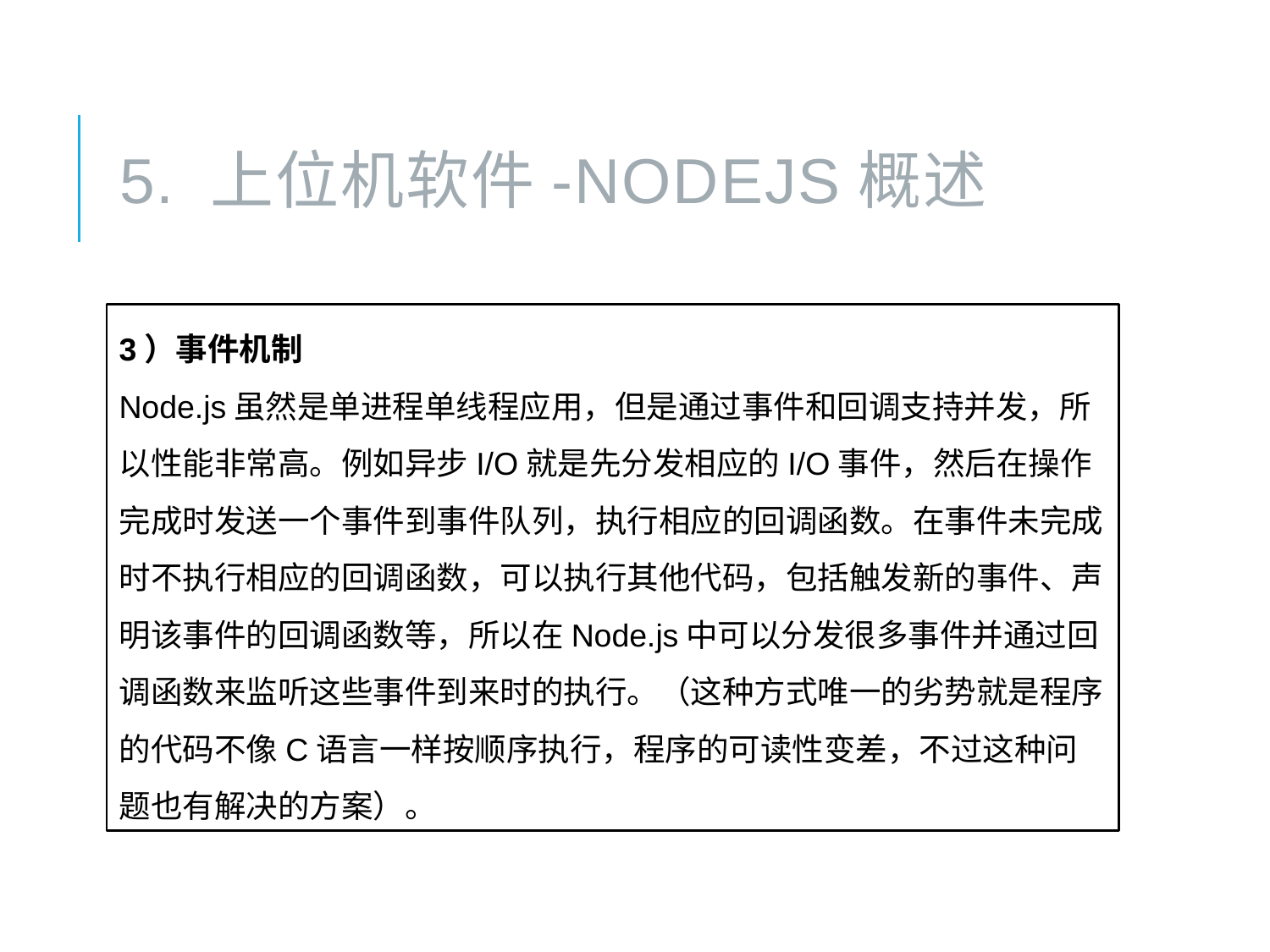

# 5. 上位机软件-Nodejs概述
3）事件机制
Node.js虽然是单进程单线程应用，但是通过事件和回调支持并发，所以性能非常高。例如异步I/O就是先分发相应的I/O事件，然后在操作完成时发送一个事件到事件队列，执行相应的回调函数。在事件未完成时不执行相应的回调函数，可以执行其他代码，包括触发新的事件、声明该事件的回调函数等，所以在Node.js中可以分发很多事件并通过回调函数来监听这些事件到来时的执行。（这种方式唯一的劣势就是程序的代码不像C语言一样按顺序执行，程序的可读性变差，不过这种问题也有解决的方案）。